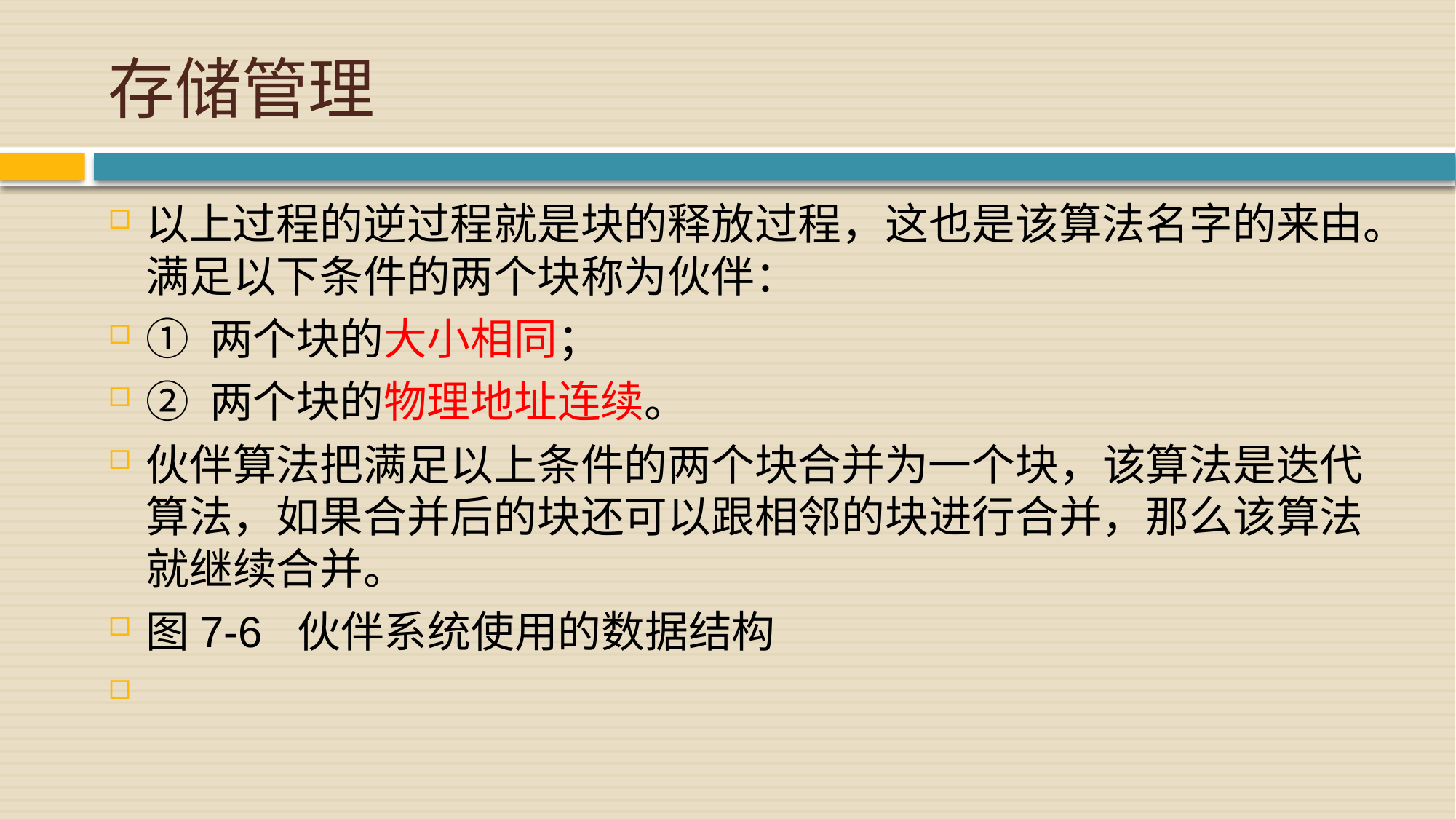

# 存储管理
以上过程的逆过程就是块的释放过程，这也是该算法名字的来由。满足以下条件的两个块称为伙伴：
① 两个块的大小相同；
② 两个块的物理地址连续。
伙伴算法把满足以上条件的两个块合并为一个块，该算法是迭代算法，如果合并后的块还可以跟相邻的块进行合并，那么该算法就继续合并。
图7-6  伙伴系统使用的数据结构